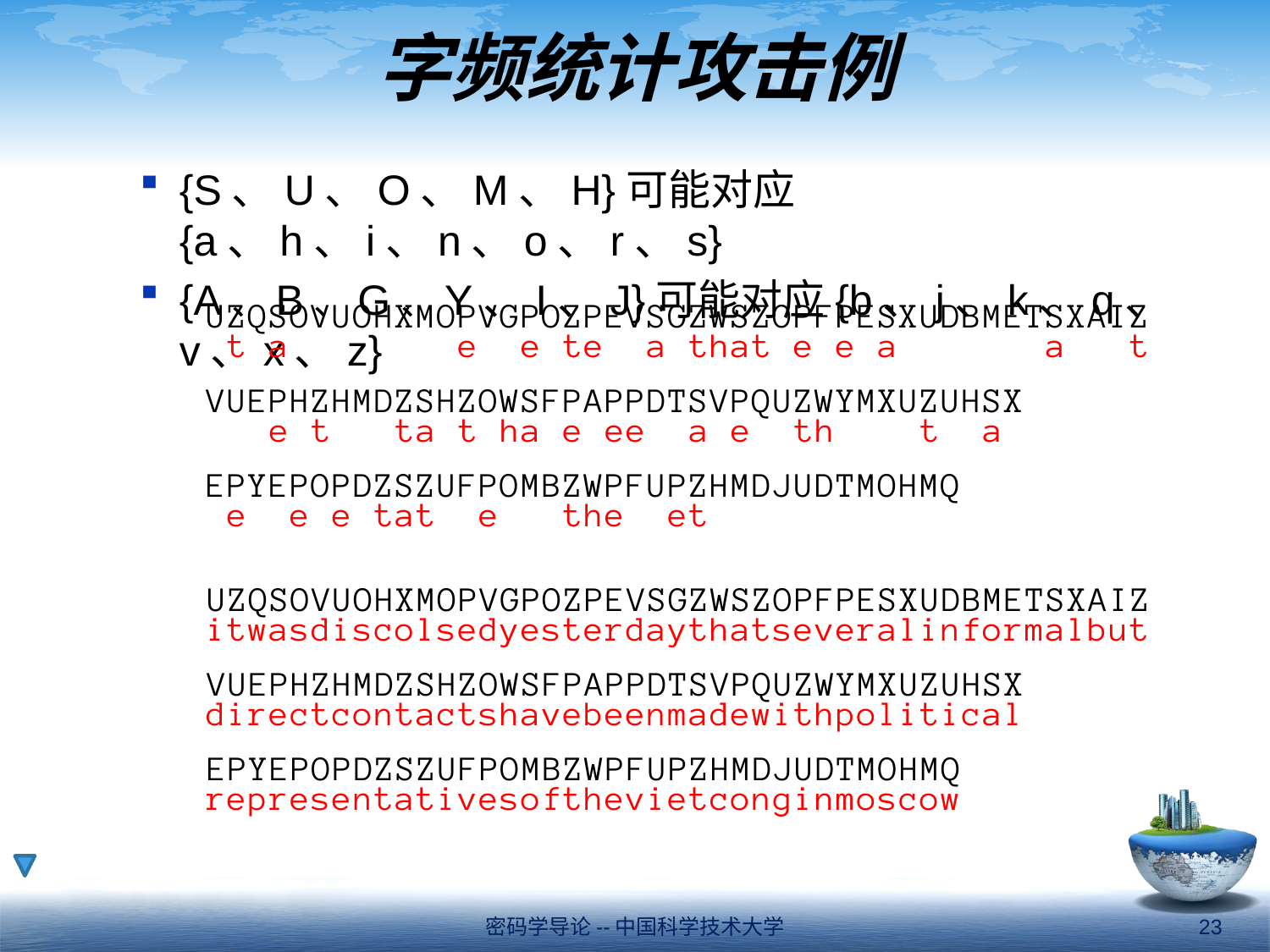

# 字频统计攻击例
{S、U、O、M、H}可能对应{a、h、i、n、o、r、s}
{A、B、G、Y、I、J}可能对应{b、j、k、q、v、x、z}
UZQSOVUOHXMOPVGPOZPEVSGZWSZOPFPESXUDBMETSXAIZ

VUEPHZHMDZSHZOWSFPAPPDTSVPQUZWYMXUZUHSX

EPYEPOPDZSZUFPOMBZWPFUPZHMDJUDTMOHMQ
 t a        e  e te  a that e e a       a   t

   e t   ta t ha e ee  a e  th    t  a

 e  e e tat  e   the  et
UZQSOVUOHXMOPVGPOZPEVSGZWSZOPFPESXUDBMETSXAIZ

VUEPHZHMDZSHZOWSFPAPPDTSVPQUZWYMXUZUHSX

EPYEPOPDZSZUFPOMBZWPFUPZHMDJUDTMOHMQ
itwasdiscolsedyesterdaythatseveralinformalbut

directcontactshavebeenmadewithpolitical

representativesofthevietconginmoscow

密码学导论--中国科学技术大学
23